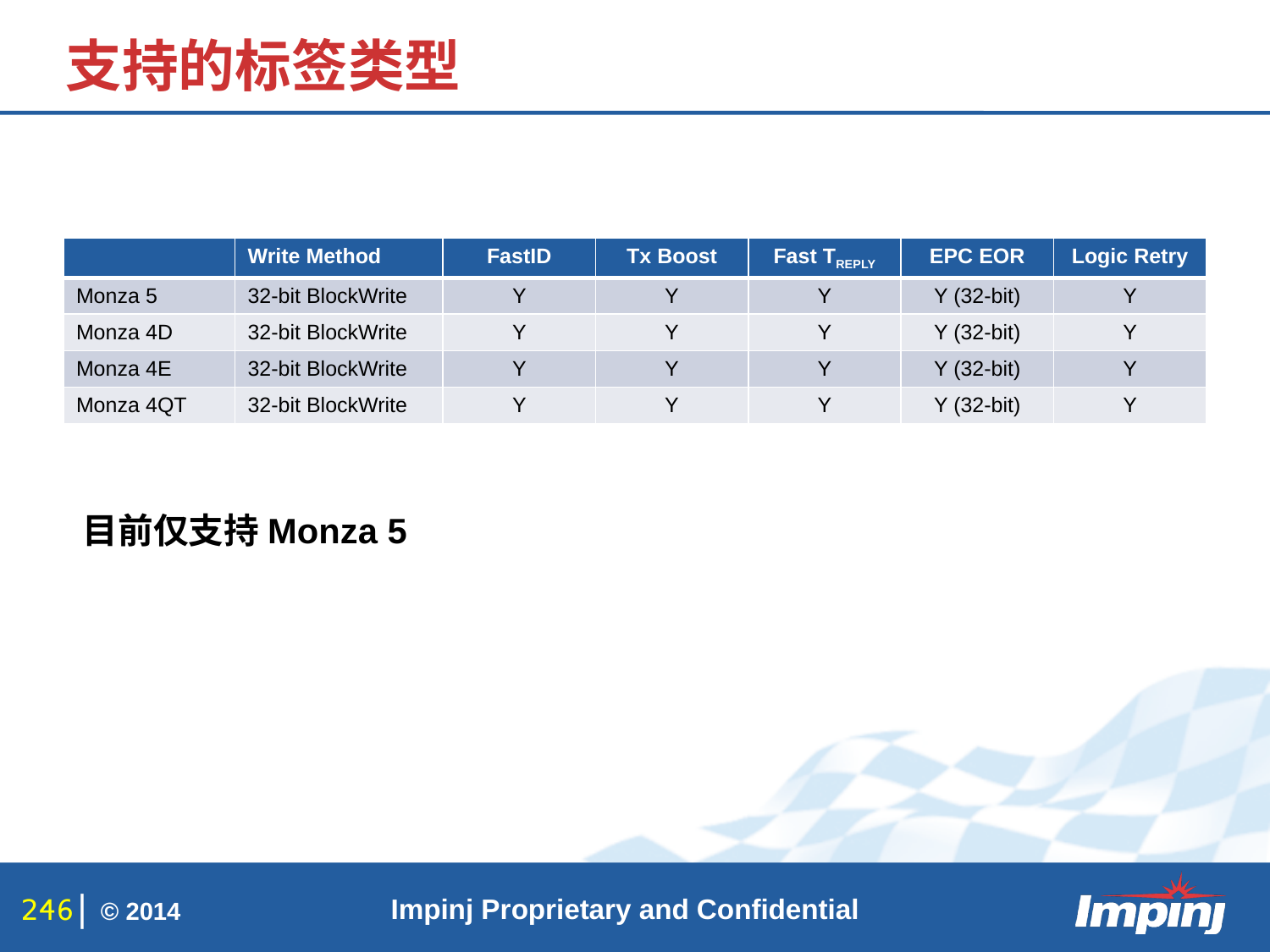

# 支持的标签类型
|  | Write Method | FastID | Tx Boost | Fast TREPLY | EPC EOR | Logic Retry |
| --- | --- | --- | --- | --- | --- | --- |
| Monza 5 | 32-bit BlockWrite | Y | Y | Y | Y (32-bit) | Y |
| Monza 4D | 32-bit BlockWrite | Y | Y | Y | Y (32-bit) | Y |
| Monza 4E | 32-bit BlockWrite | Y | Y | Y | Y (32-bit) | Y |
| Monza 4QT | 32-bit BlockWrite | Y | Y | Y | Y (32-bit) | Y |
目前仅支持Monza 5